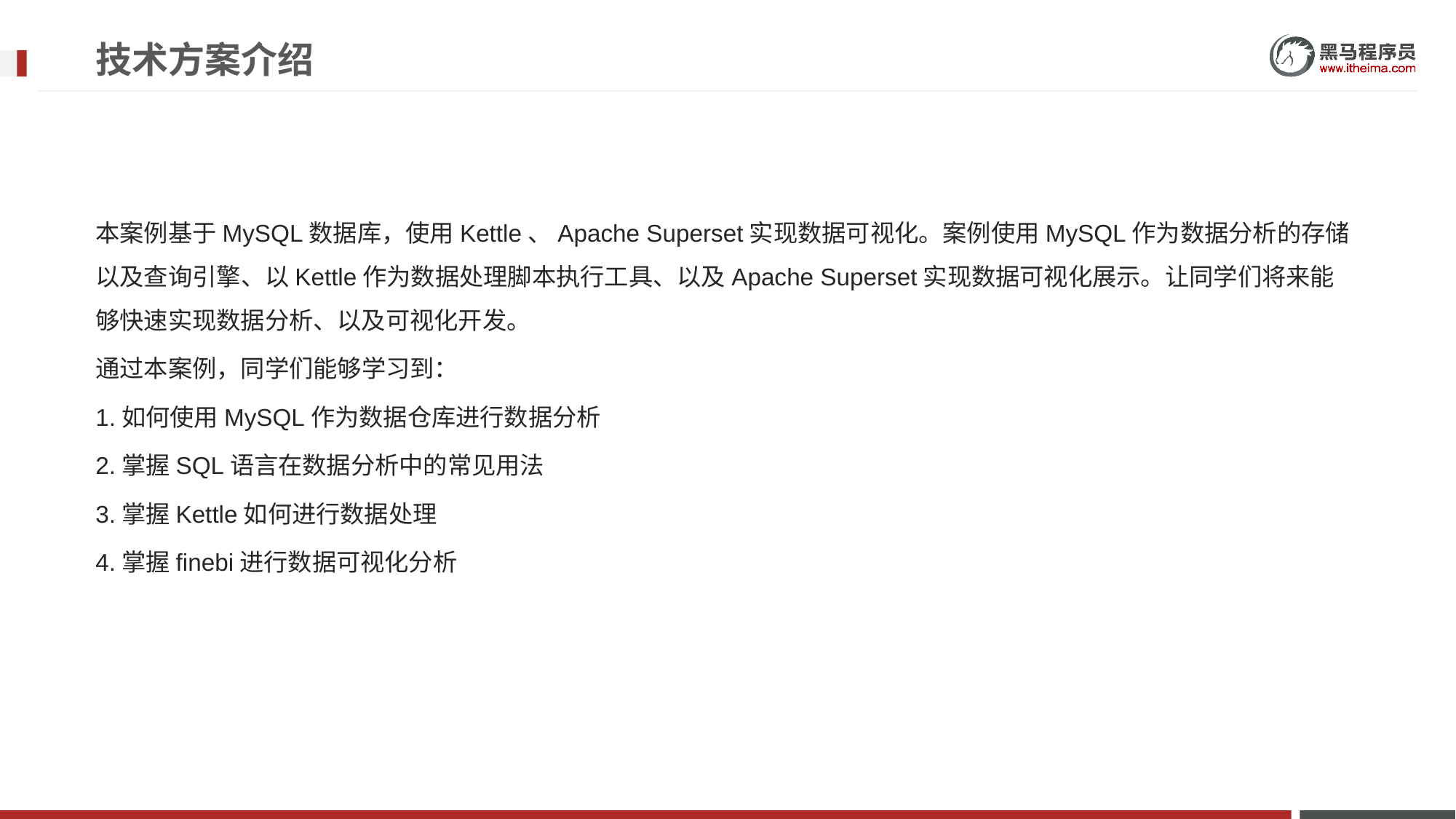

# 技术方案介绍
本案例基于MySQL数据库，使用Kettle、Apache Superset实现数据可视化。案例使用MySQL作为数据分析的存储以及查询引擎、以Kettle作为数据处理脚本执行工具、以及Apache Superset实现数据可视化展示。让同学们将来能够快速实现数据分析、以及可视化开发。
通过本案例，同学们能够学习到：
1.如何使用MySQL作为数据仓库进行数据分析
2.掌握SQL语言在数据分析中的常见用法
3.掌握Kettle如何进行数据处理
4.掌握finebi进行数据可视化分析